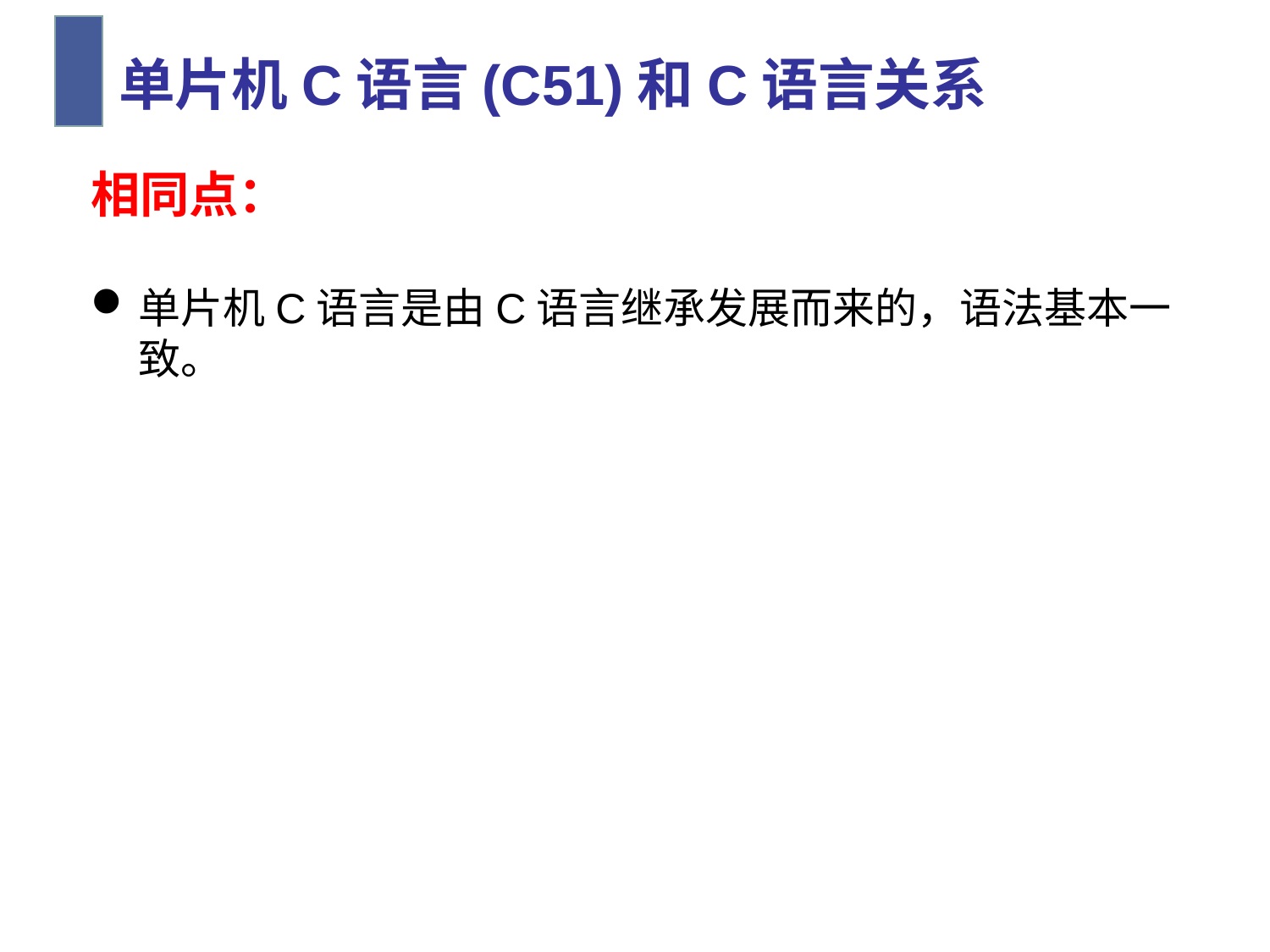

单片机C语言(C51)和C语言关系
相同点：

单片机C语言是由C语言继承发展而来的，语法基本一致。